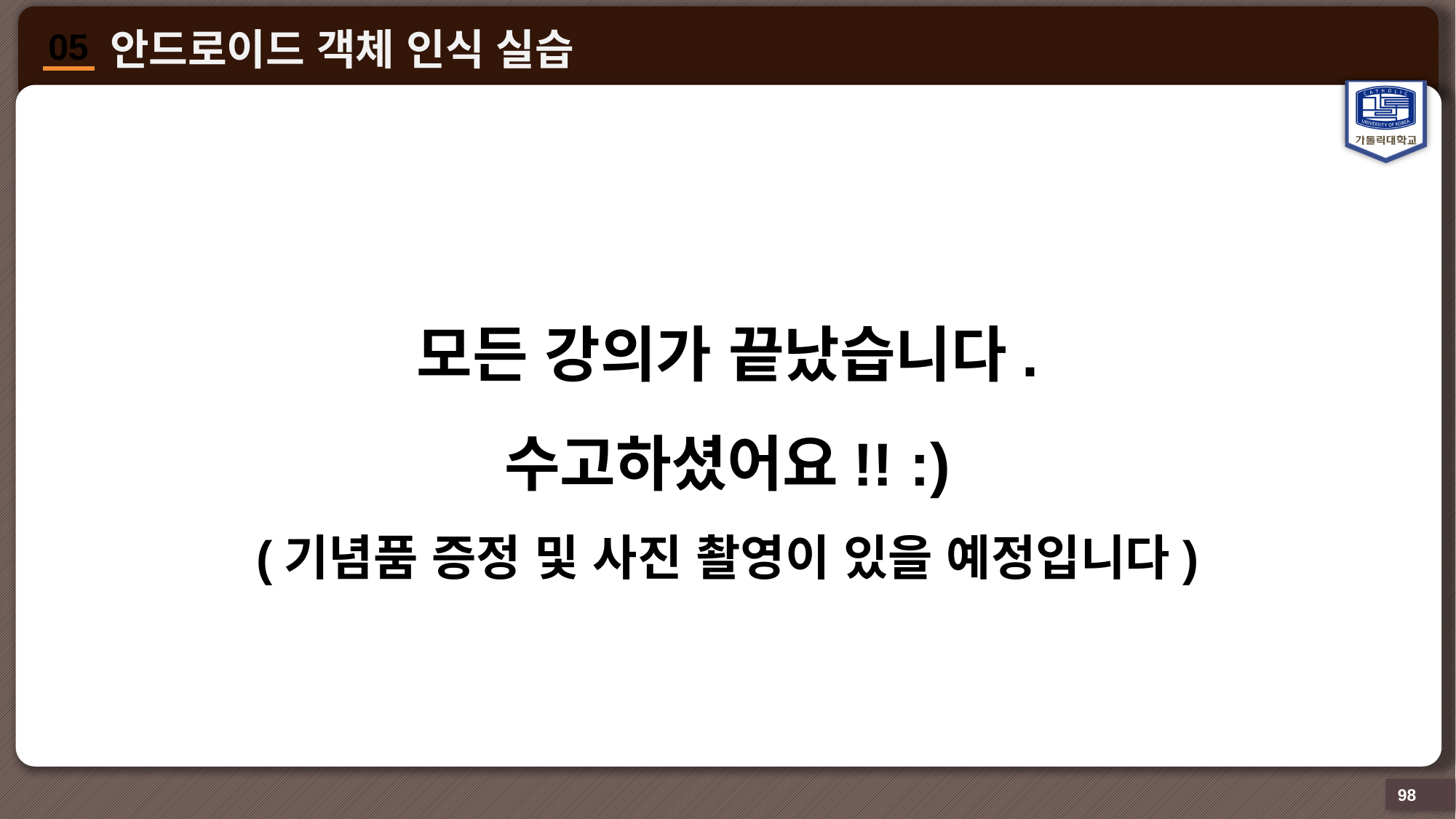

모든 강의가 끝났습니다.
수고하셨어요!! :)
(기념품 증정 및 사진 촬영이 있을 예정입니다)
연결된 스마트폰이 녹색으로 들어옵니다.
98